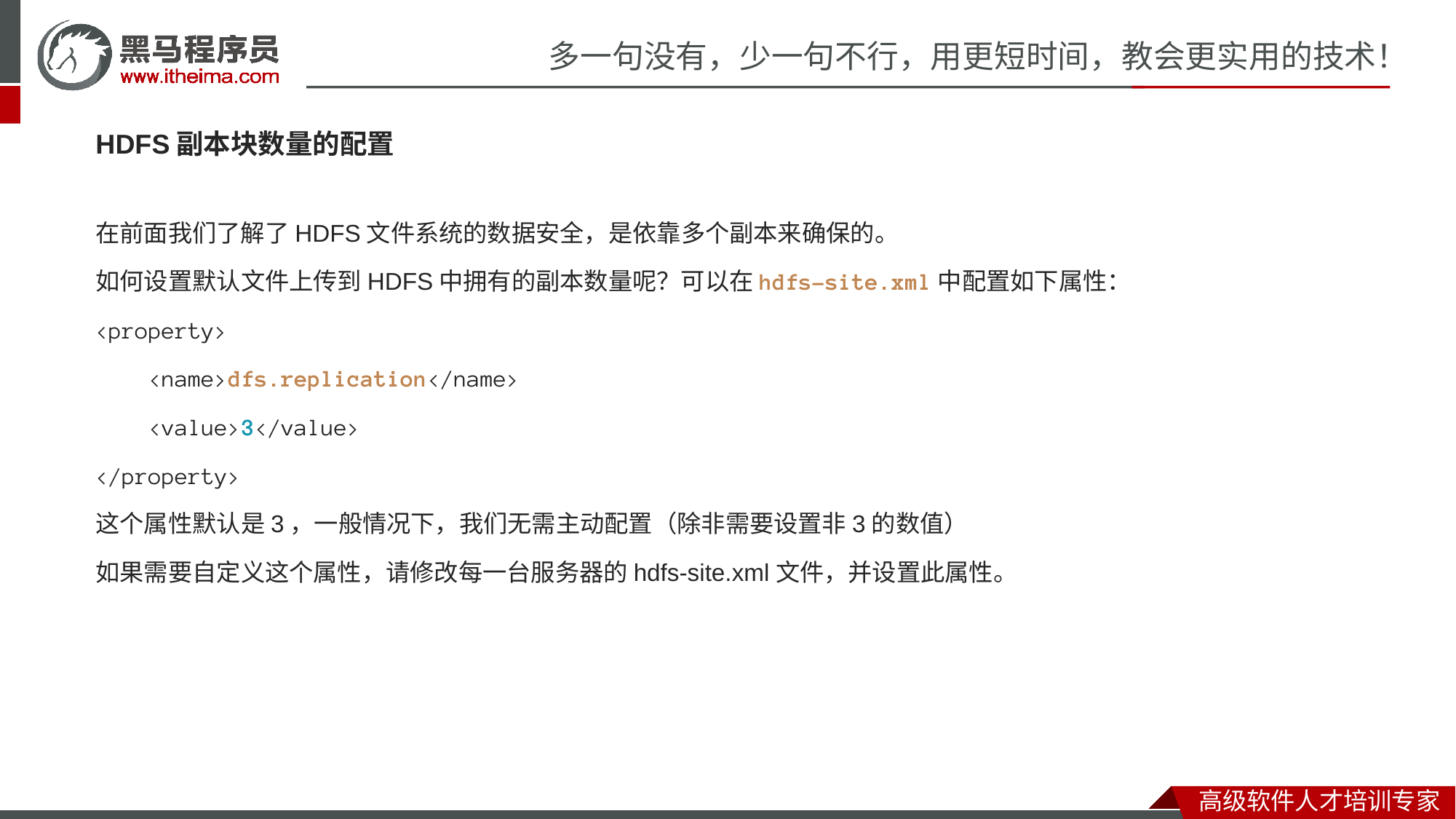

HDFS副本块数量的配置
在前面我们了解了HDFS文件系统的数据安全，是依靠多个副本来确保的。
如何设置默认文件上传到HDFS中拥有的副本数量呢？可以在hdfs-site.xml中配置如下属性：
<property>
    <name>dfs.replication</name>
    <value>3</value>
</property>
这个属性默认是3，一般情况下，我们无需主动配置（除非需要设置非3的数值）
如果需要自定义这个属性，请修改每一台服务器的hdfs-site.xml文件，并设置此属性。